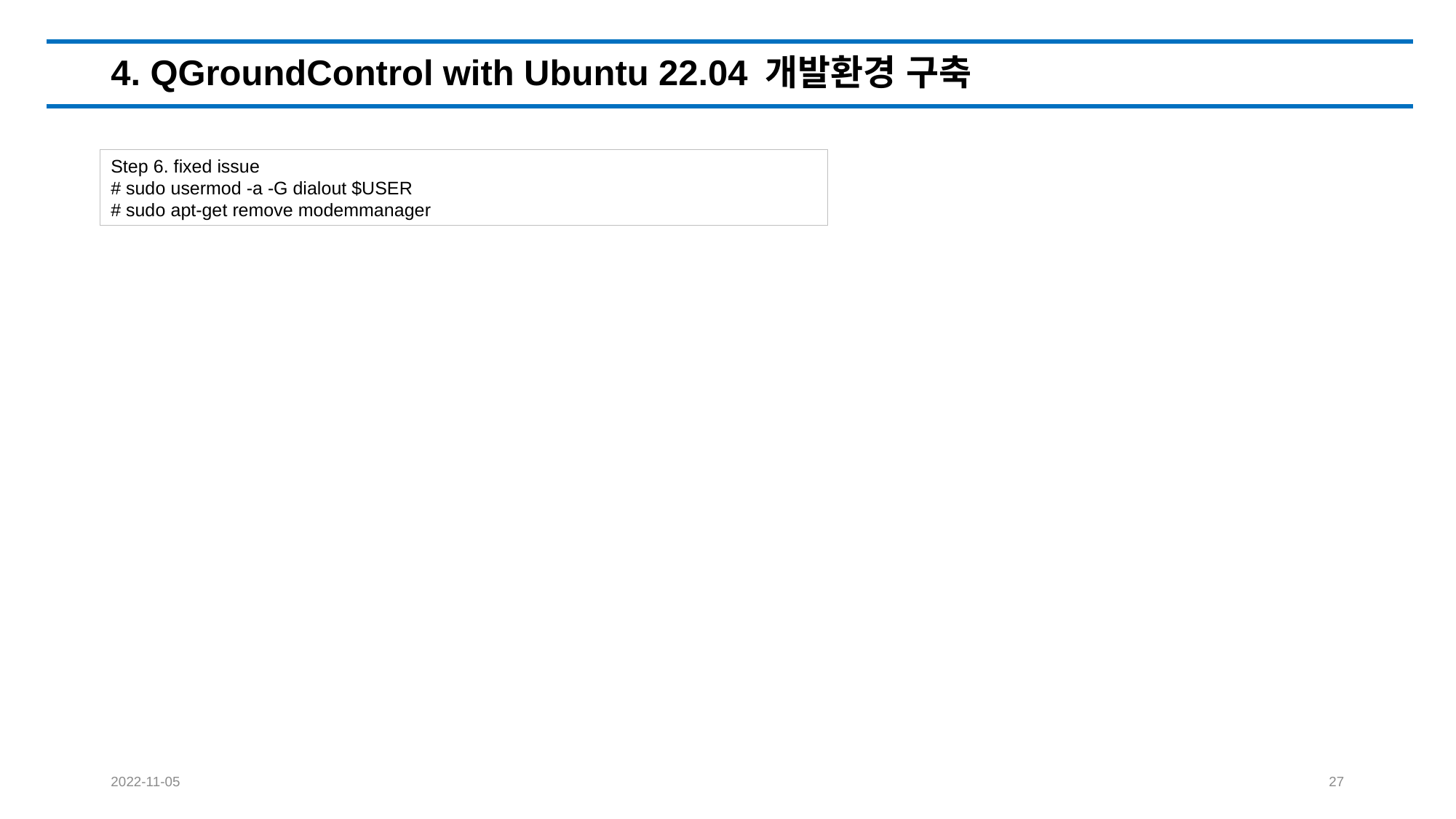

# 4. QGroundControl with Ubuntu 22.04 개발환경 구축
Step 6. fixed issue
# sudo usermod -a -G dialout $USER
# sudo apt-get remove modemmanager
2022-11-05
27